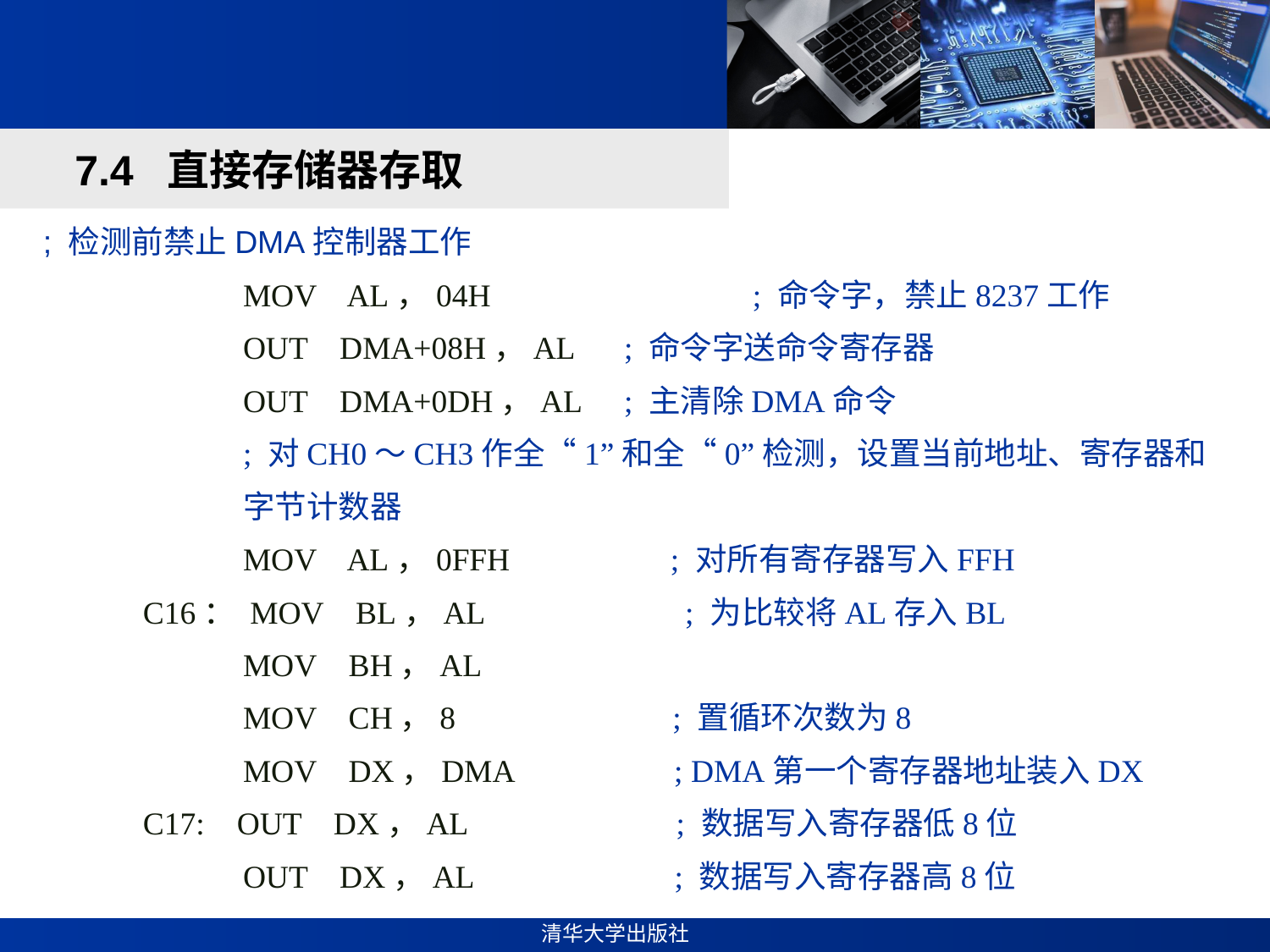

#
7.4  直接存储器存取
; 检测前禁止DMA控制器工作
MOV    AL，04H     	                ; 命令字，禁止8237工作
OUT    DMA+08H，AL 	; 命令字送命令寄存器
OUT    DMA+0DH，AL 	; 主清除DMA命令
; 对CH0～CH3作全“1”和全“0”检测，设置当前地址、寄存器和字节计数器
MOV    AL，0FFH                    ; 对所有寄存器写入FFH
C16： MOV    BL，AL                         ; 为比较将AL存入BL
MOV    BH，AL
MOV    CH，8                           ; 置循环次数为8
MOV    DX，DMA                    ; DMA第一个寄存器地址装入DX
C17:    OUT    DX，AL                          ; 数据写入寄存器低8位
OUT    DX，AL                         ; 数据写入寄存器高8位